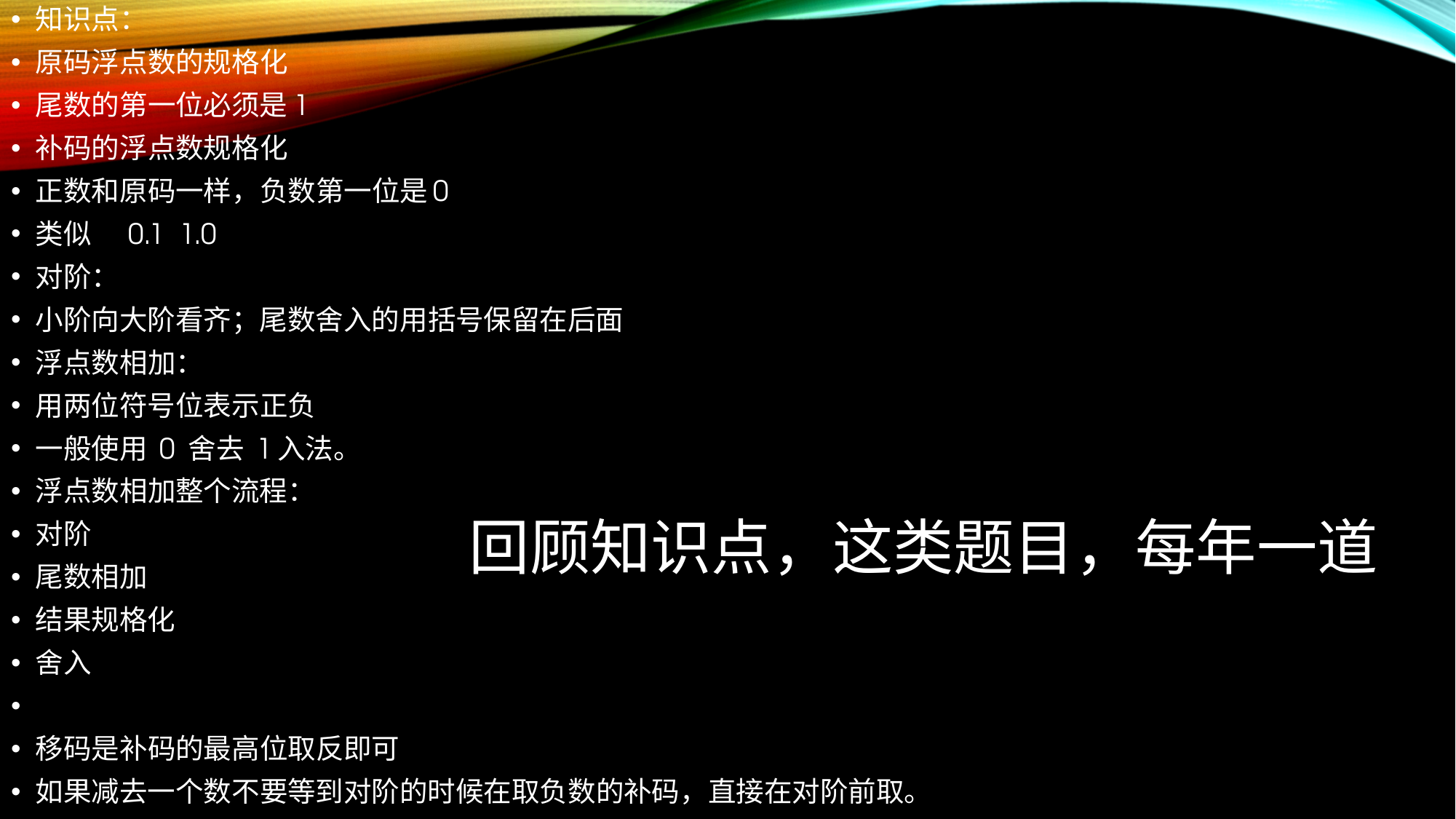

知识点：
原码浮点数的规格化
尾数的第一位必须是1
补码的浮点数规格化
正数和原码一样，负数第一位是0
类似     0.1  1.0
对阶：
小阶向大阶看齐；尾数舍入的用括号保留在后面
浮点数相加：
用两位符号位表示正负
一般使用 0 舍去 1入法。
浮点数相加整个流程：
对阶
尾数相加
结果规格化
舍入

移码是补码的最高位取反即可
如果减去一个数不要等到对阶的时候在取负数的补码，直接在对阶前取。

# 回顾知识点，这类题目，每年一道